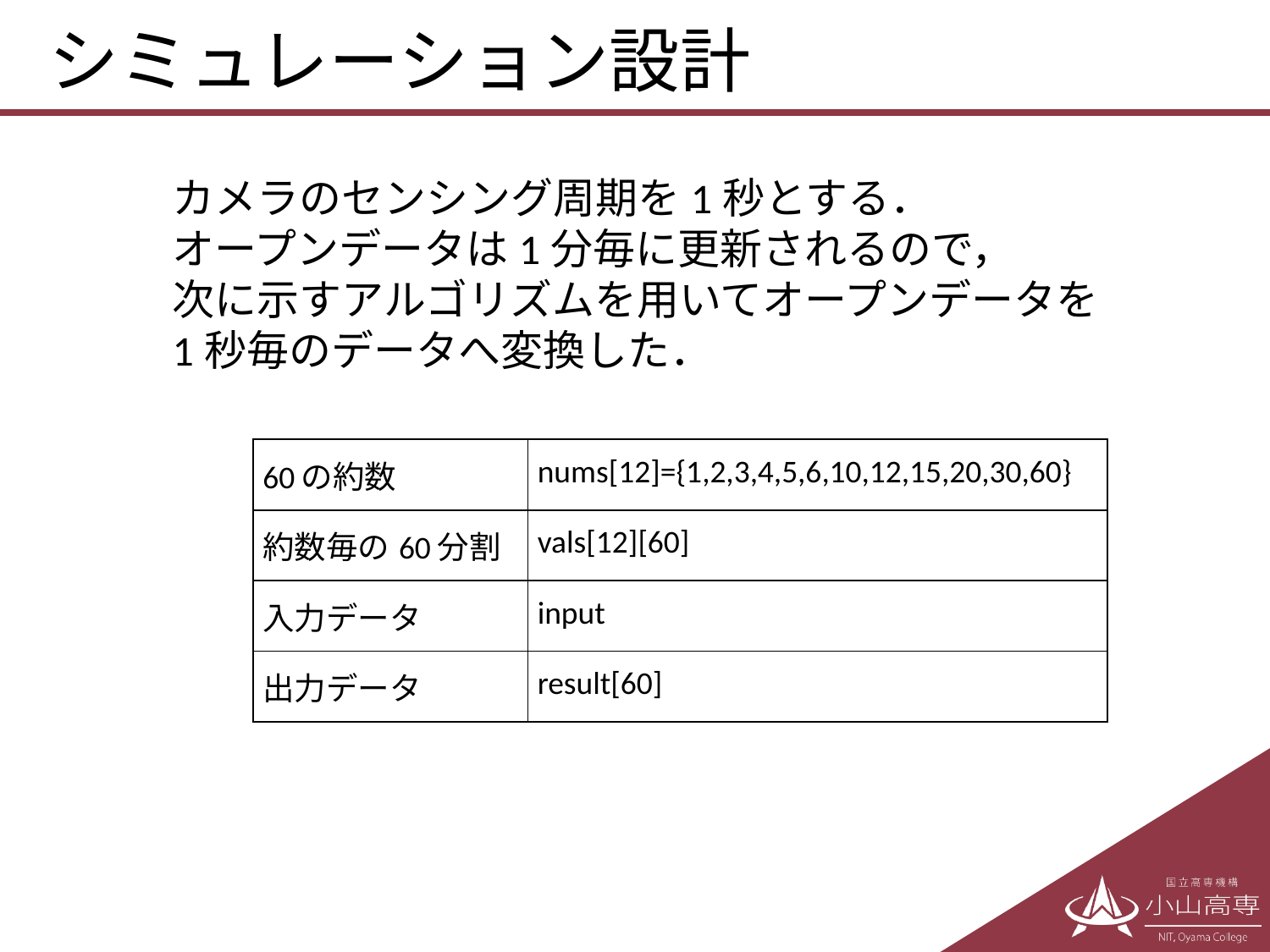

# シミュレーション設計
カメラのセンシング周期を1秒とする．
オープンデータは1分毎に更新されるので，
次に示すアルゴリズムを用いてオープンデータを
1秒毎のデータへ変換した．
| 60の約数 | nums[12]={1,2,3,4,5,6,10,12,15,20,30,60} |
| --- | --- |
| 約数毎の60分割 | vals[12][60] |
| 入力データ | input |
| 出力データ | result[60] |